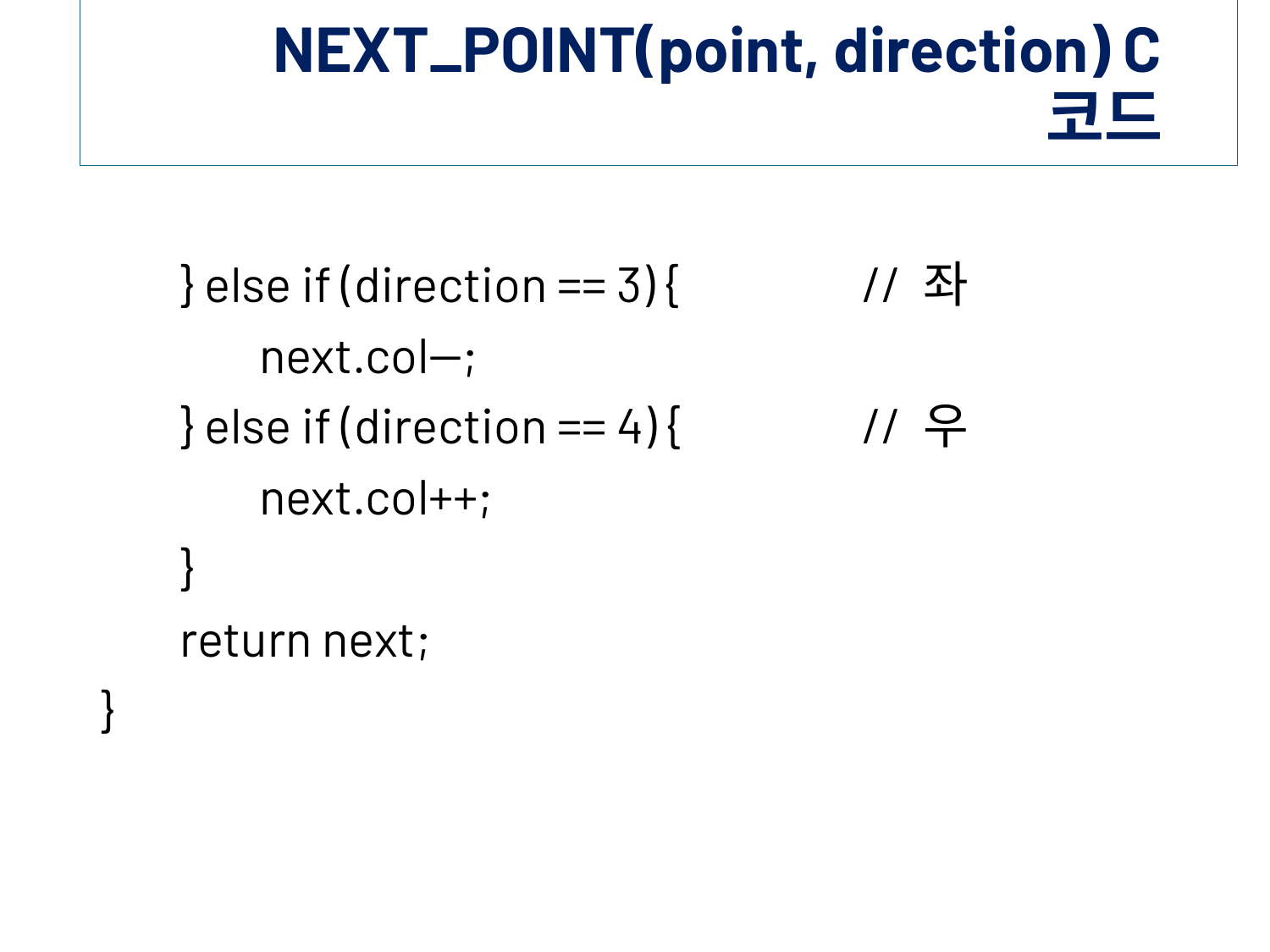

# NEXT_POINT(point, direction) C 코드
        } else if (direction == 3) {		// 좌
                next.col--;
        } else if (direction == 4) {		// 우
                next.col++;
        }
        return next;
}